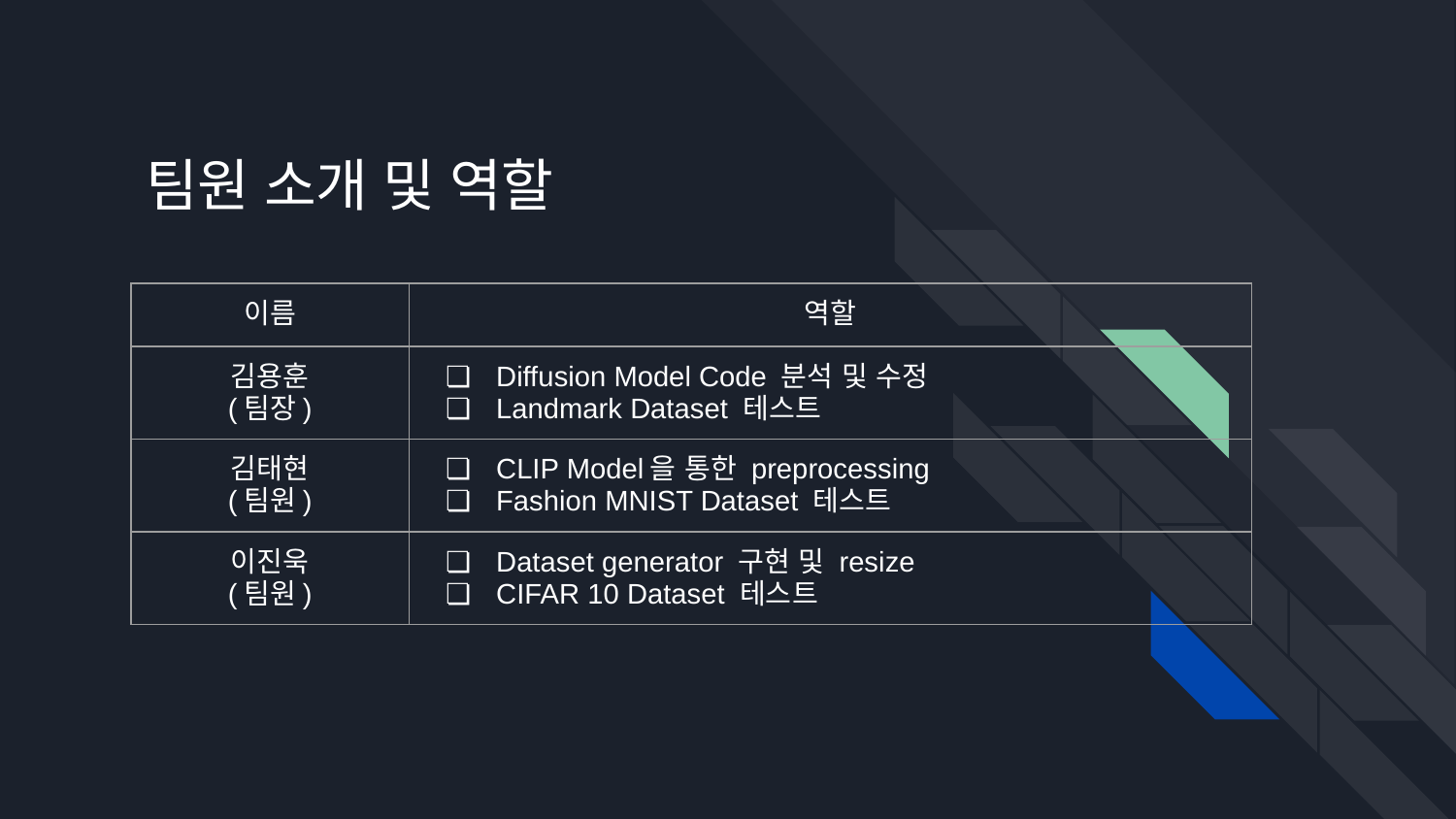

# 팀원 소개 및 역할
| 이름 | 역할 |
| --- | --- |
| 김용훈 (팀장) | Diffusion Model Code 분석 및 수정 Landmark Dataset 테스트 |
| 김태현 (팀원) | CLIP Model을 통한 preprocessing Fashion MNIST Dataset 테스트 |
| 이진욱 (팀원) | Dataset generator 구현 및 resize CIFAR 10 Dataset 테스트 |